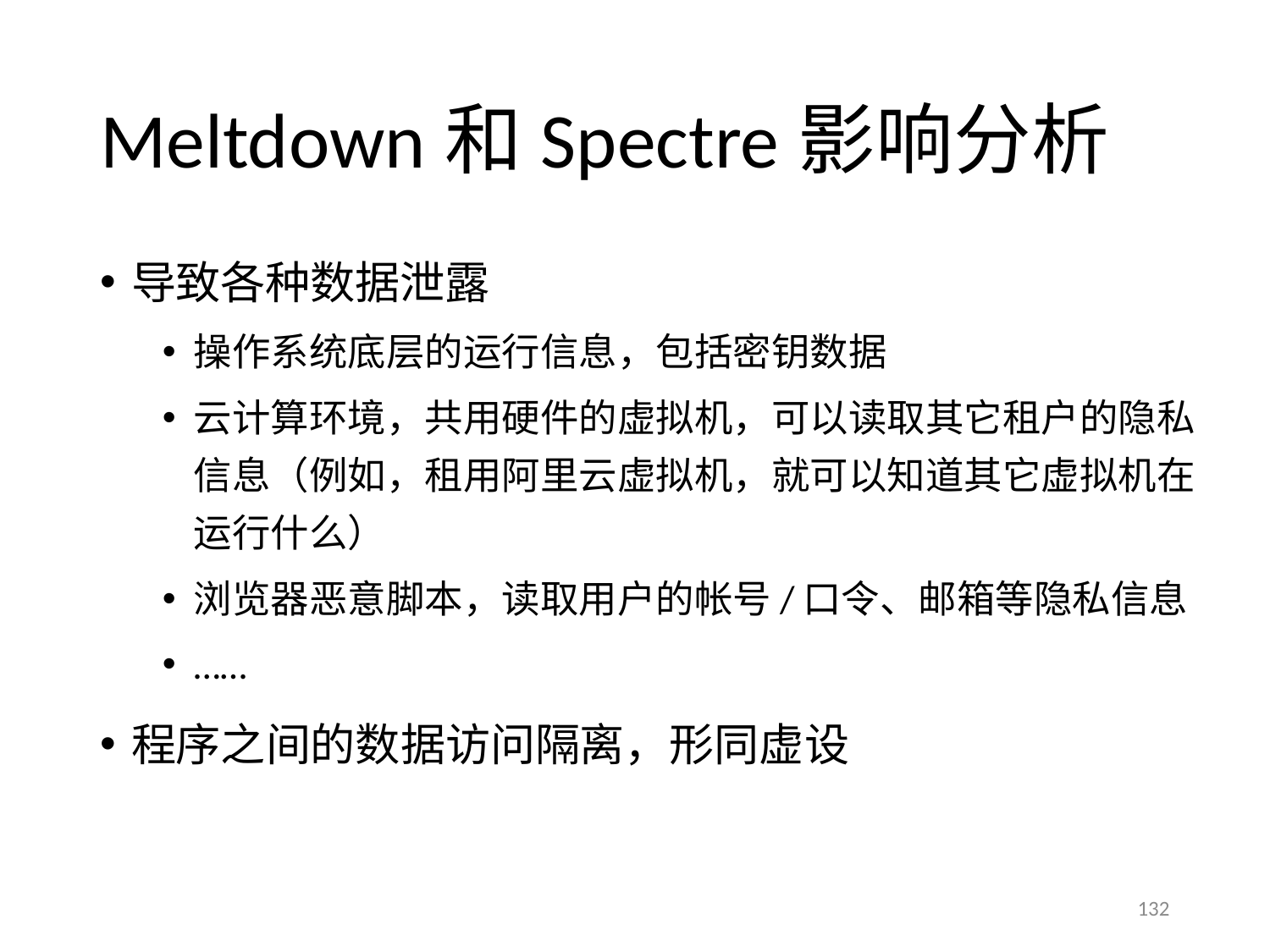

# Meltdown和Spectre影响分析
导致各种数据泄露
操作系统底层的运行信息，包括密钥数据
云计算环境，共用硬件的虚拟机，可以读取其它租户的隐私信息（例如，租用阿里云虚拟机，就可以知道其它虚拟机在运行什么）
浏览器恶意脚本，读取用户的帐号/口令、邮箱等隐私信息
……
程序之间的数据访问隔离，形同虚设
132